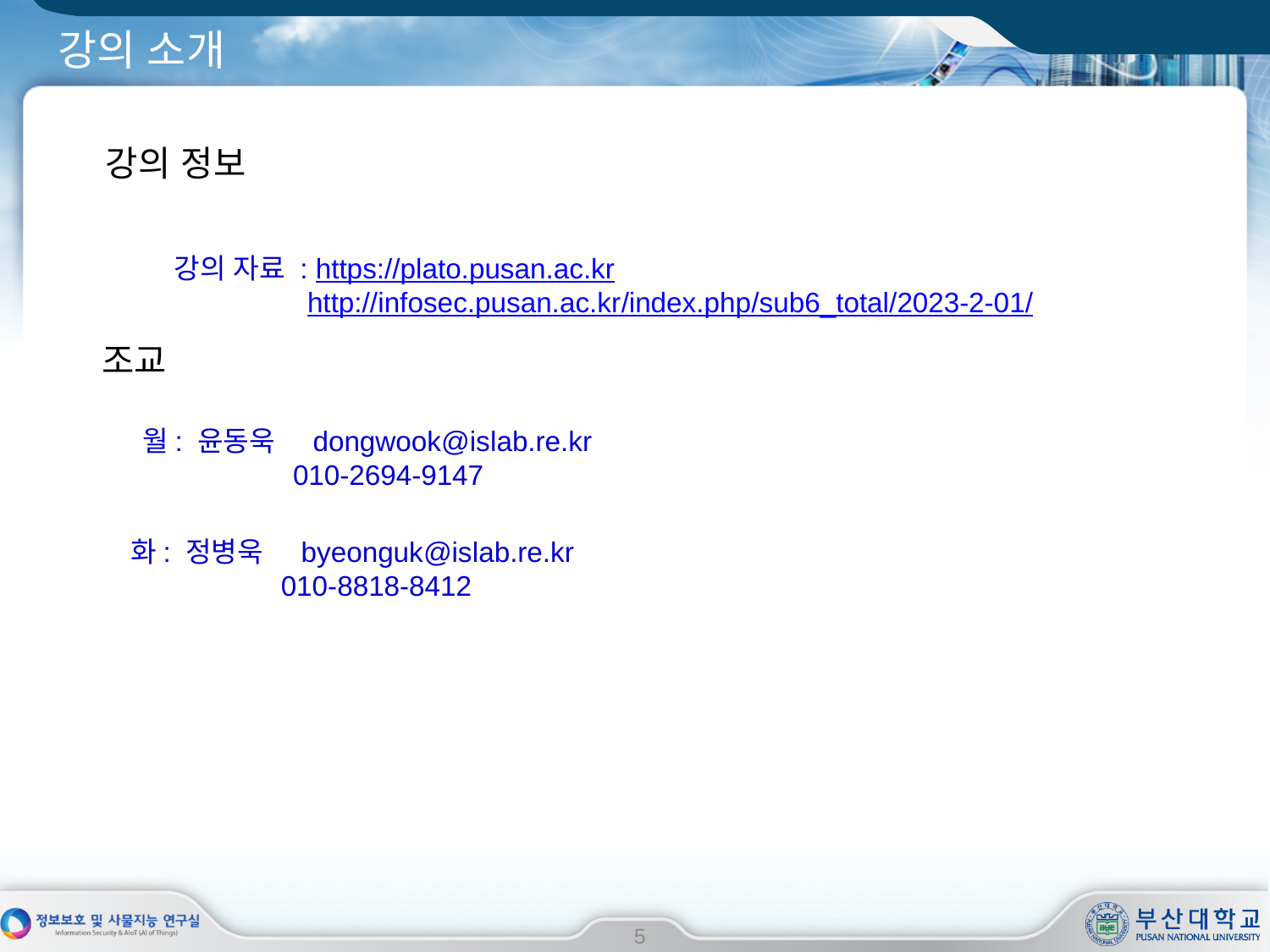

# 강의 소개
강의 정보
강의 자료 : https://plato.pusan.ac.kr
                 http://infosec.pusan.ac.kr/index.php/sub6_total/2023-2-01/
조교
월: 윤동욱    dongwook@islab.re.kr
	   010-2694-9147
화: 정병욱    byeonguk@islab.re.kr
	   010-8818-8412
5